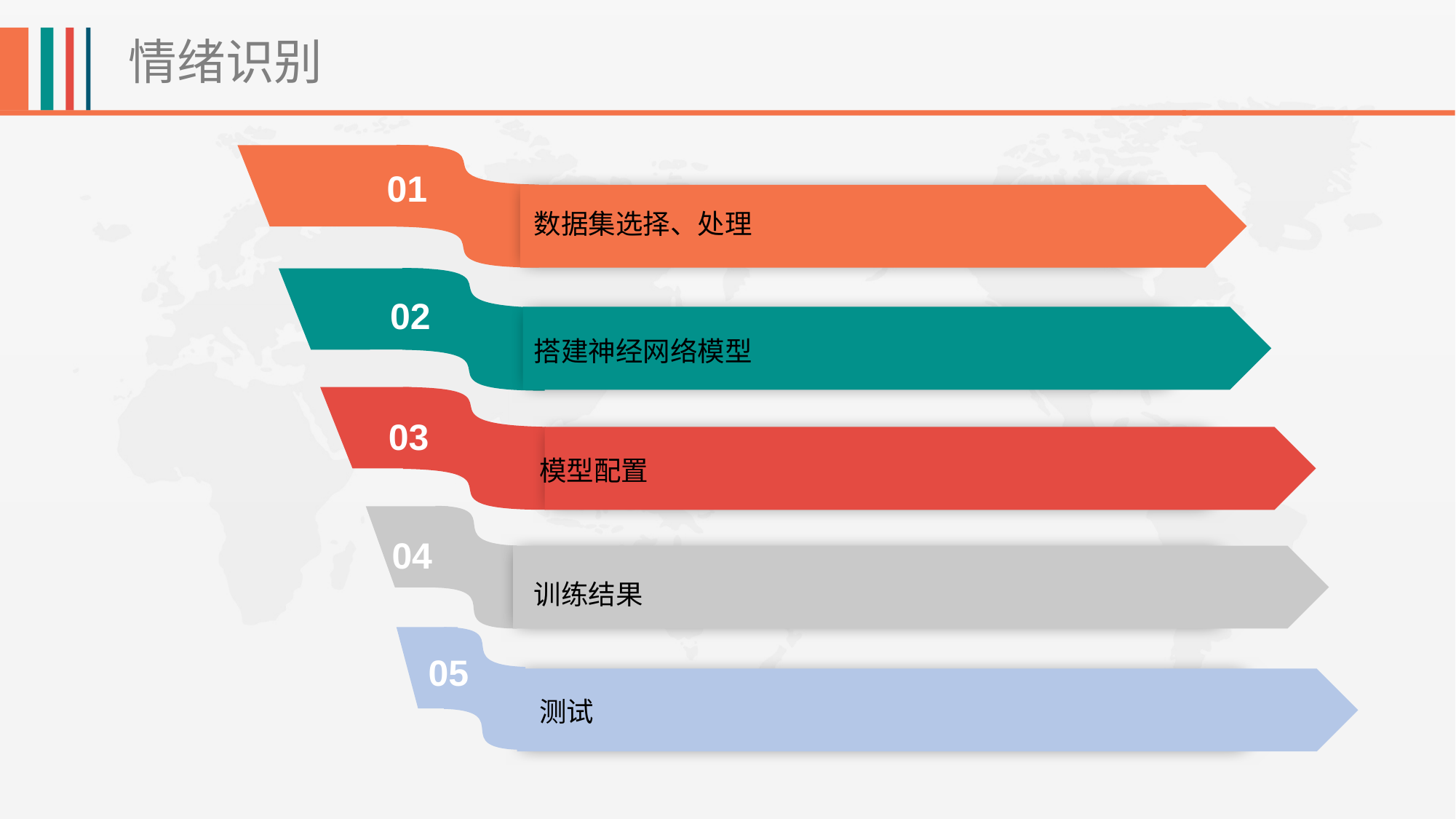

情绪识别

01

数据集选择、处理

02

搭建神经网络模型

03

模型配置

04
训练结果

05
测试